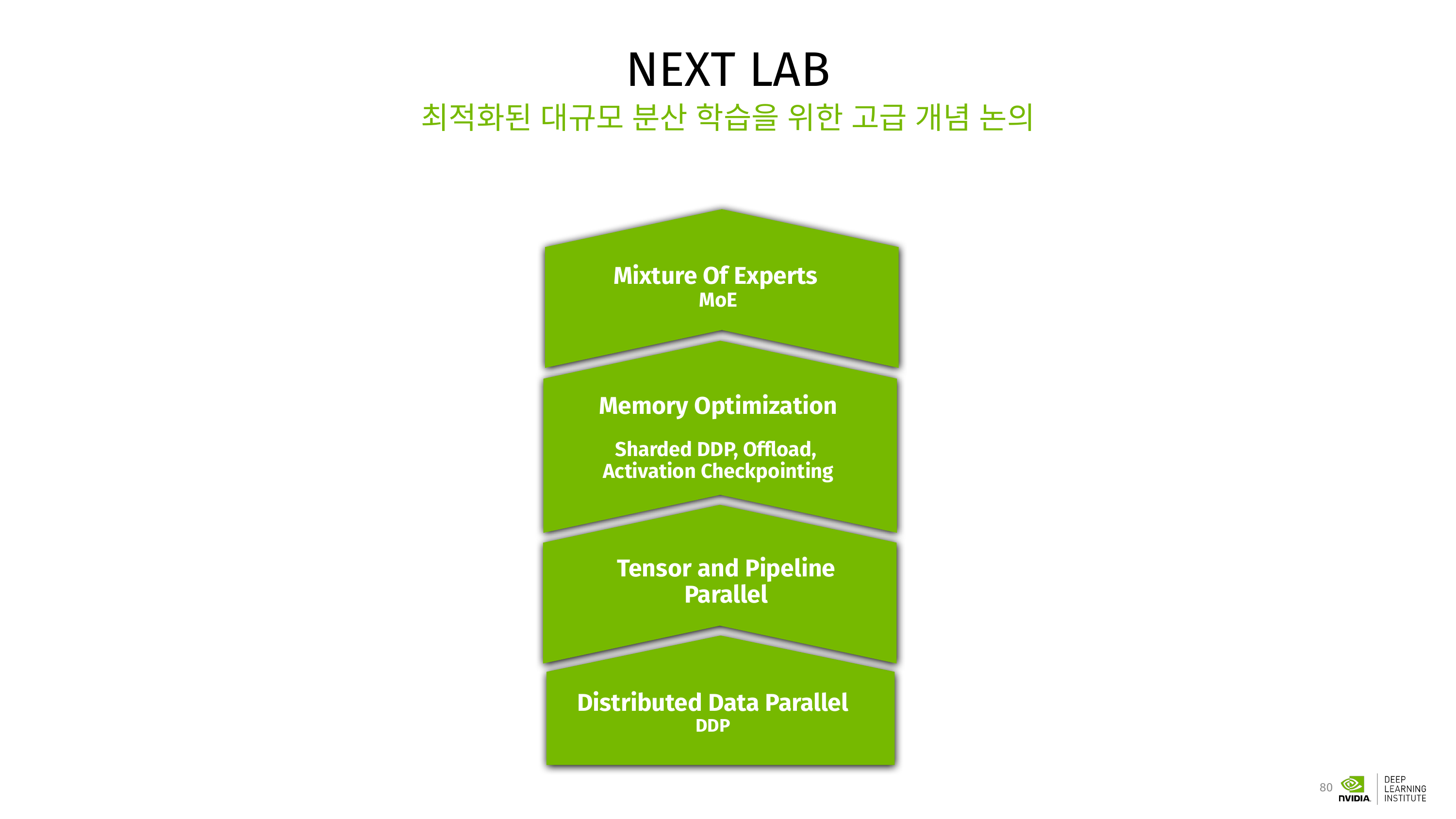

# NEXT LAB
최적화된 대규모 분산 학습을 위한 고급 개념 논의

Mixture Of Experts
MoE

Memory Optimization

Sharded DDP, Offload,
Activation Checkpointing

Tensor and Pipeline Parallel
Distributed Data Parallel
DDP